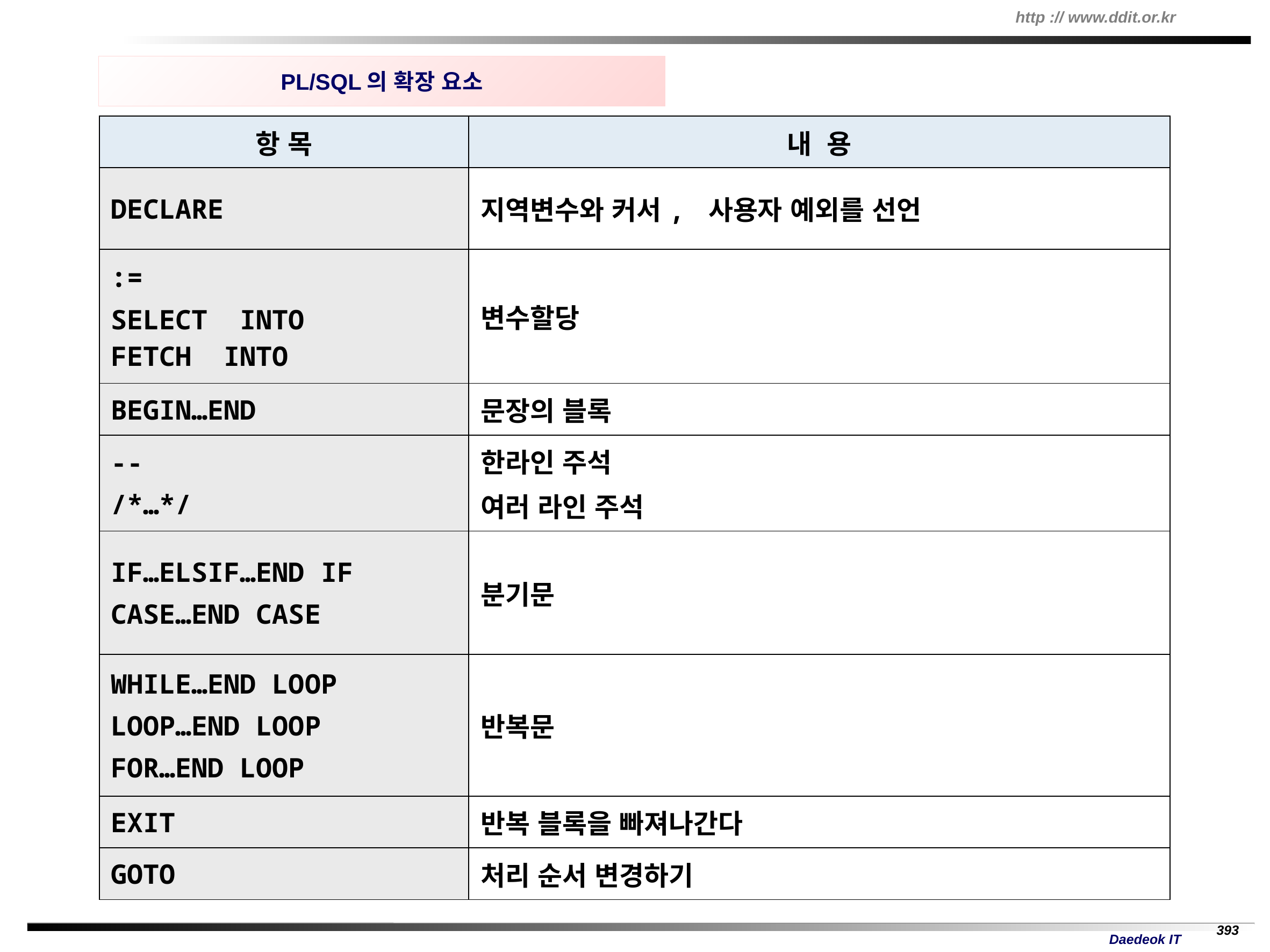

PL/SQL의 확장 요소
| 항 목 | 내 용 |
| --- | --- |
| DECLARE | 지역변수와 커서, 사용자 예외를 선언 |
| := SELECT INTO FETCH INTO | 변수할당 |
| BEGIN…END | 문장의 블록 |
| -- /\*…\*/ | 한라인 주석 여러 라인 주석 |
| IF…ELSIF…END IF CASE…END CASE | 분기문 |
| WHILE…END LOOP LOOP…END LOOP FOR…END LOOP | 반복문 |
| EXIT | 반복 블록을 빠져나간다 |
| GOTO | 처리 순서 변경하기 |